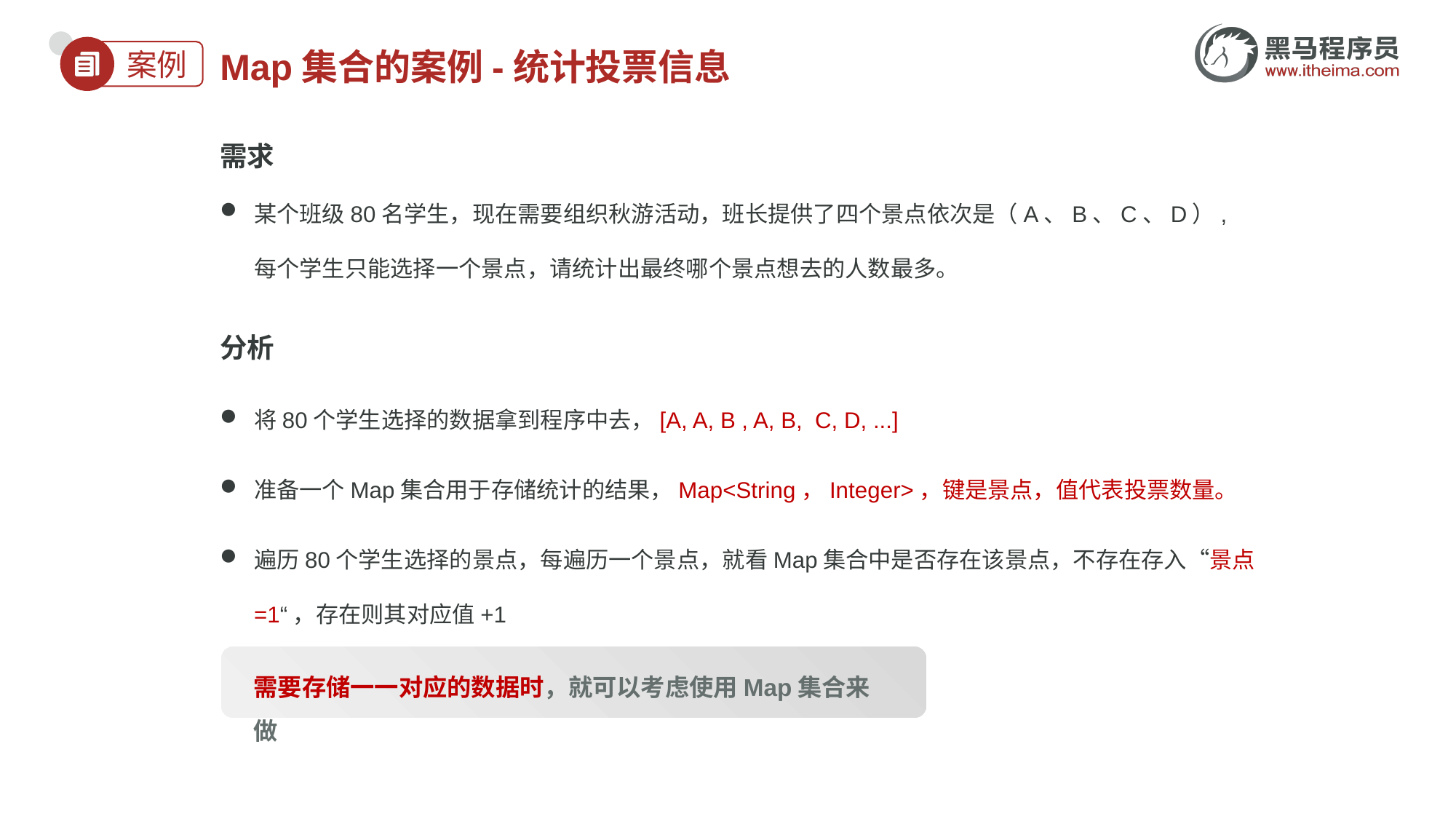

# Map集合的案例-统计投票信息
需求
某个班级80名学生，现在需要组织秋游活动，班长提供了四个景点依次是（A、B、C、D）,每个学生只能选择一个景点，请统计出最终哪个景点想去的人数最多。
分析
将80个学生选择的数据拿到程序中去，[A, A, B , A, B,  C, D, ...]
准备一个Map集合用于存储统计的结果，Map<String，Integer>，键是景点，值代表投票数量。
遍历80个学生选择的景点，每遍历一个景点，就看Map集合中是否存在该景点，不存在存入“景点=1“，存在则其对应值+1

需要存储一一对应的数据时，就可以考虑使用Map集合来做